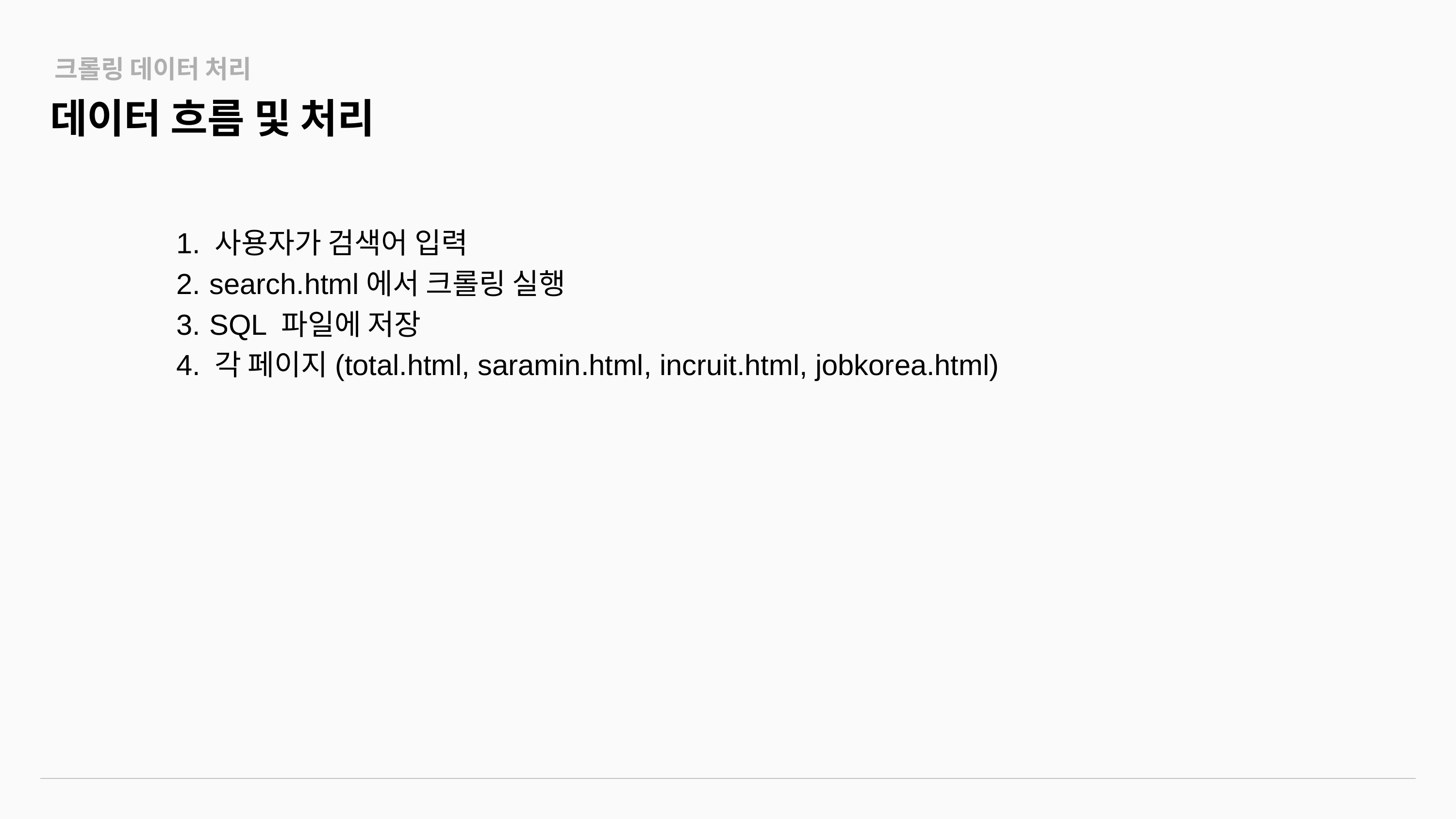

크롤링 데이터 처리
데이터 흐름 및 처리
 사용자가 검색어 입력
 search.html에서 크롤링 실행
 SQL 파일에 저장
 각 페이지(total.html, saramin.html, incruit.html, jobkorea.html)